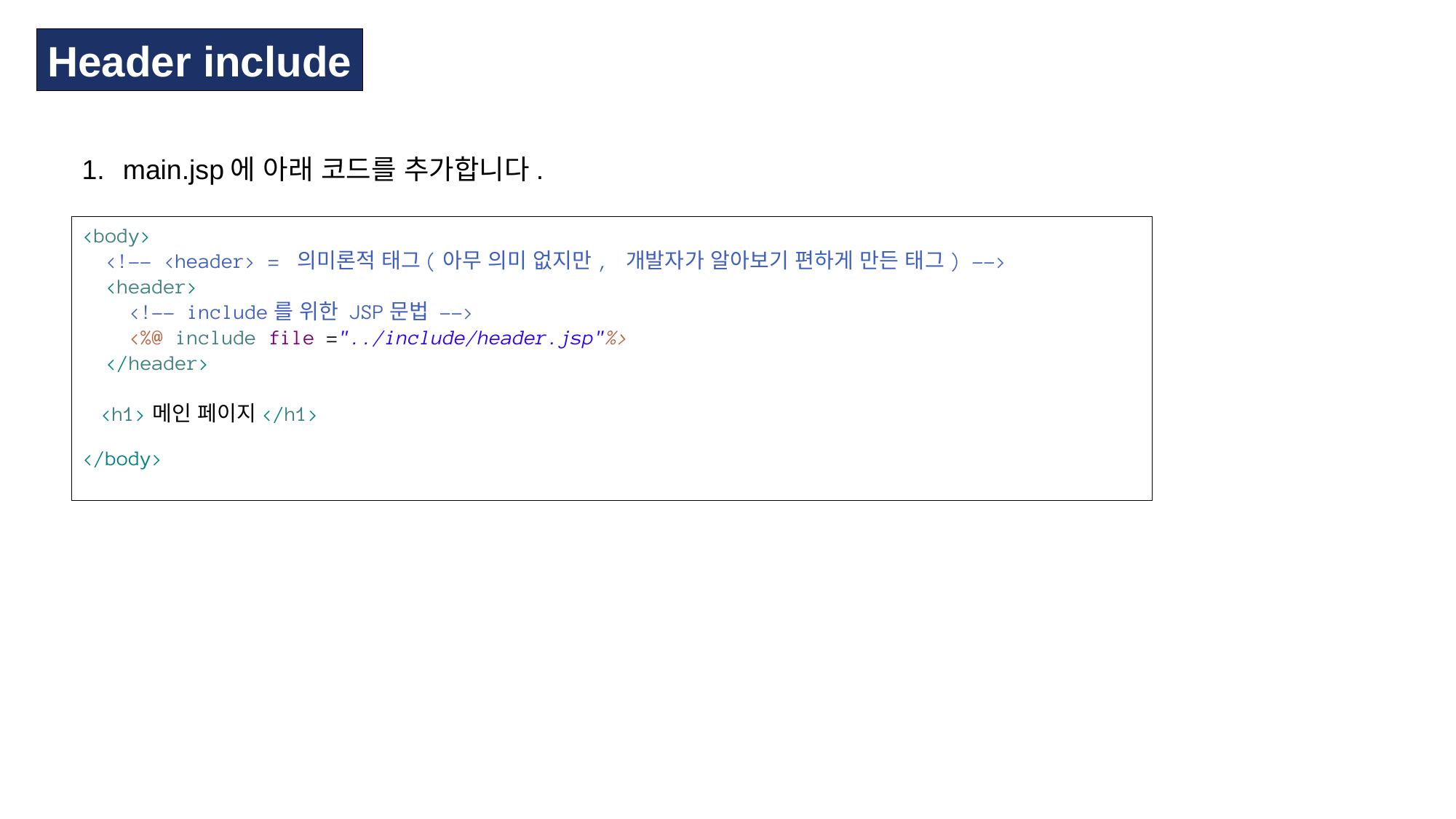

Header include
main.jsp에 아래 코드를 추가합니다.
<body>
  <!-- <header> = 의미론적 태그(아무 의미 없지만, 개발자가 알아보기 편하게 만든 태그) -->
  <header>
    <!-- include를 위한 JSP문법 -->
    <%@ include file ="../include/header.jsp"%>
  </header>

  <h1>메인 페이지</h1>

</body>